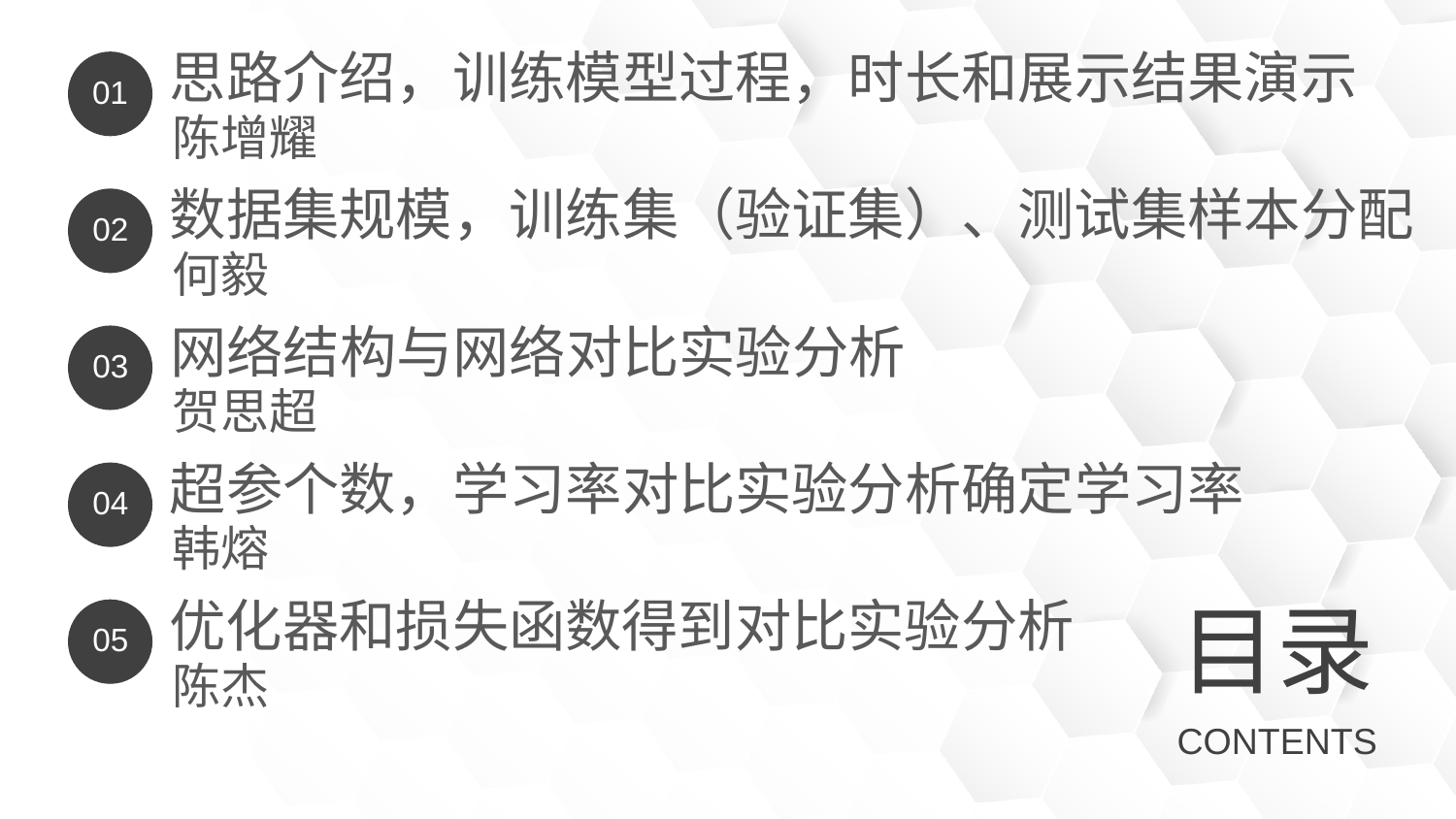

思路介绍，训练模型过程，时长和展示结果演示

01
陈增耀
数据集规模，训练集（验证集）、测试集样本分配

02
何毅
网络结构与网络对比实验分析

03
贺思超
超参个数，学习率对比实验分析确定学习率

04
韩熔
优化器和损失函数得到对比实验分析
目录

05
陈杰
CONTENTS